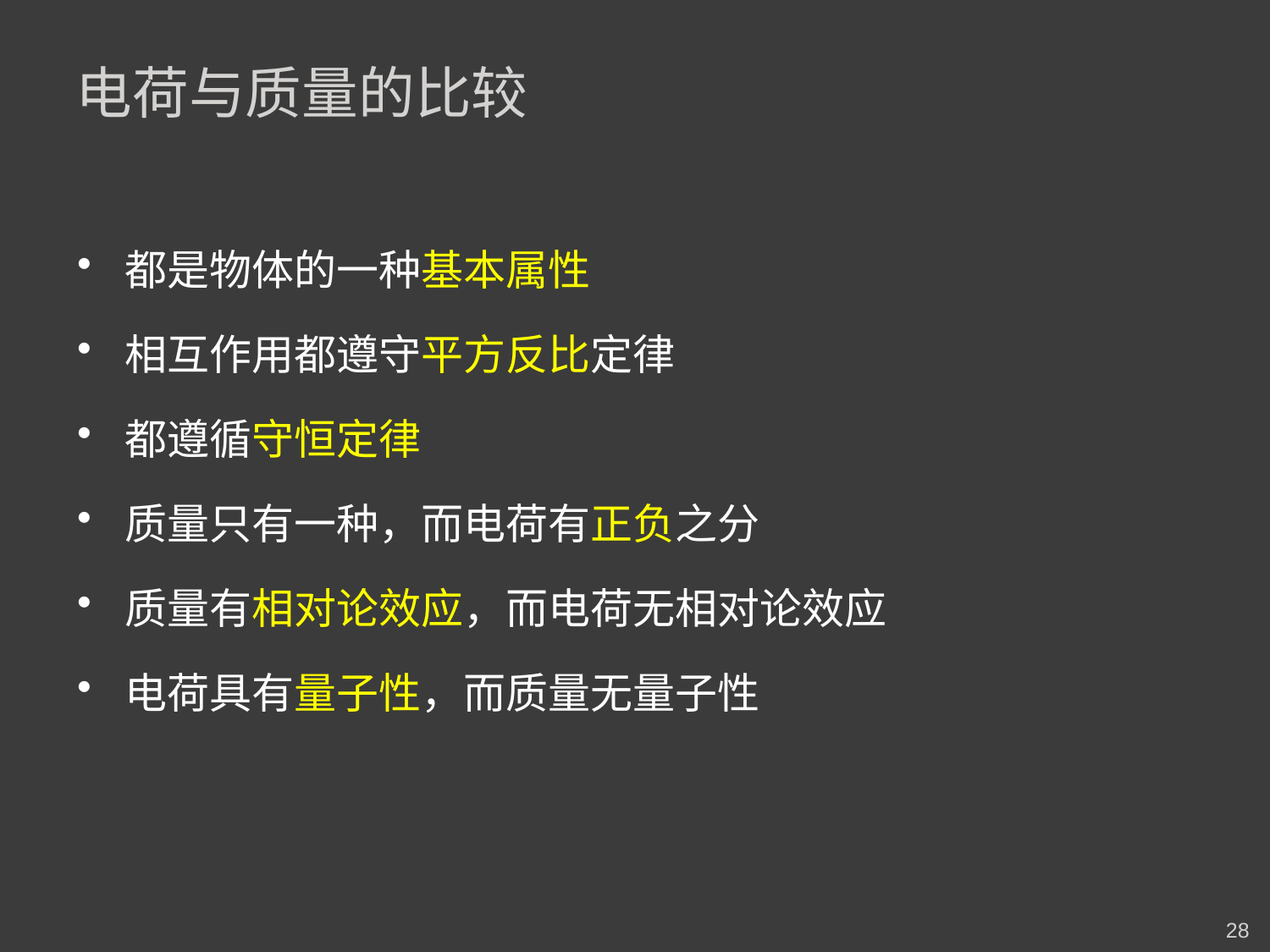

# 电荷与质量的比较
都是物体的一种基本属性
相互作用都遵守平方反比定律
都遵循守恒定律
质量只有一种，而电荷有正负之分
质量有相对论效应，而电荷无相对论效应
电荷具有量子性，而质量无量子性

28